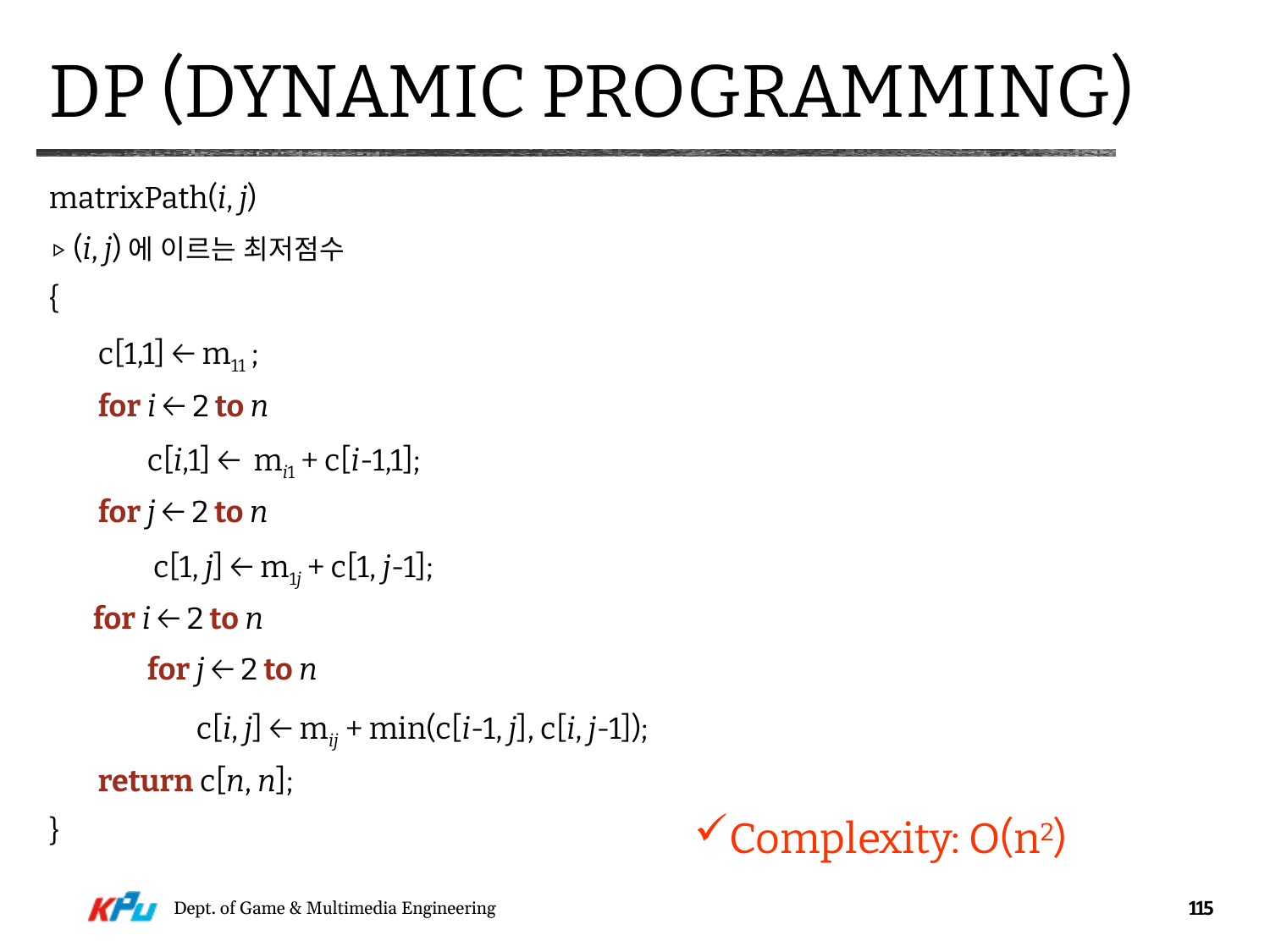

# DP (Dynamic programming)
matrixPath(i, j)
▷ (i, j)에 이르는 최저점수
{
        c[1,1] ← m11 ;
        for i ← 2 to n
                c[i,1] ←  mi1 + c[i-1,1];
        for j ← 2 to n
                 c[1, j] ← m1j + c[1, j-1];
        for i ← 2 to n
                for j ← 2 to n
                        c[i, j] ← mij + min(c[i-1, j], c[i, j-1]);
        return c[n, n];
}
Complexity: O(n2)
Dept. of Game & Multimedia Engineering
115